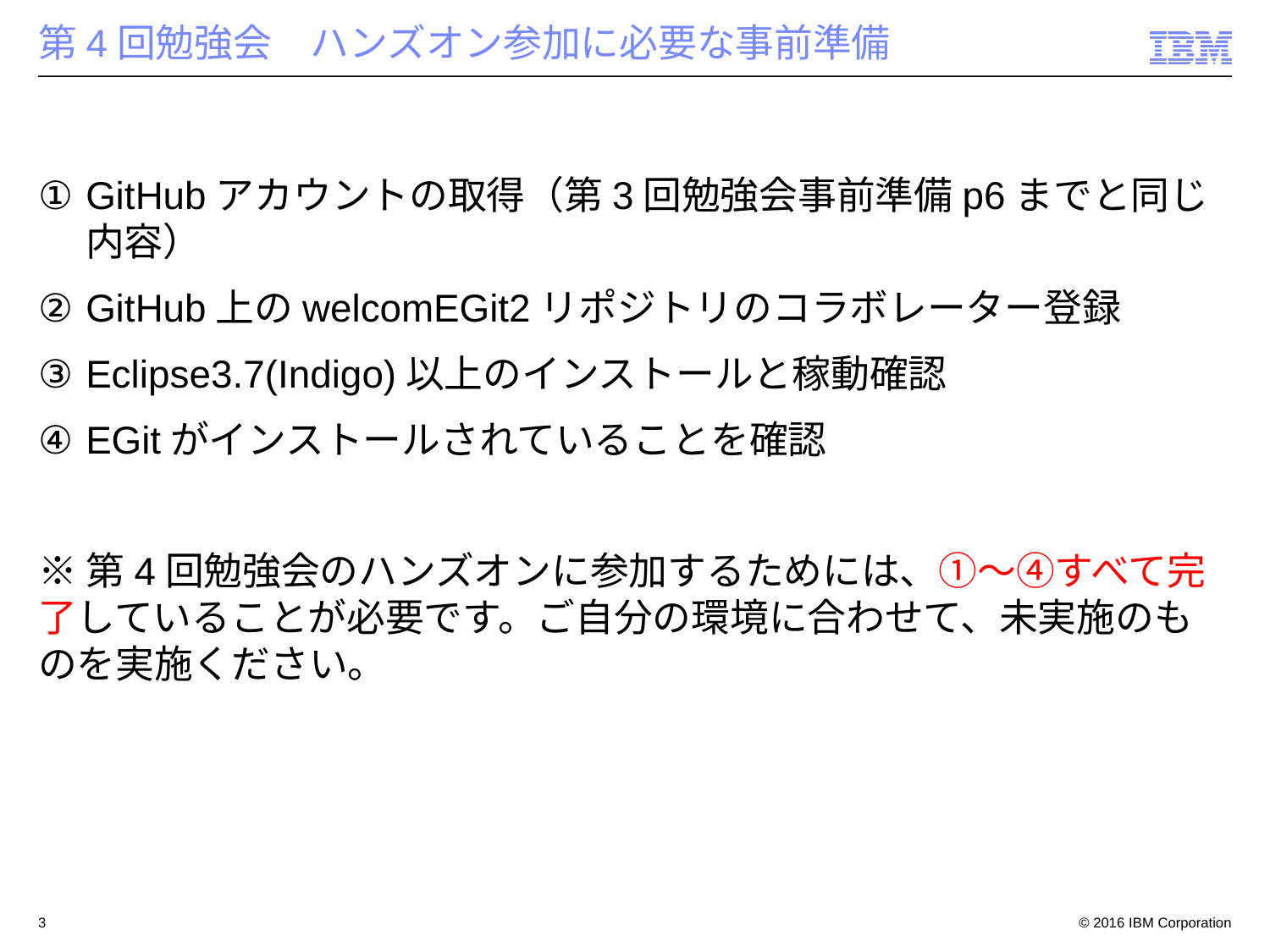

# 第4回勉強会　ハンズオン参加に必要な事前準備

GitHubアカウントの取得（第3回勉強会事前準備p6までと同じ内容）
GitHub上のwelcomEGit2リポジトリのコラボレーター登録
Eclipse3.7(Indigo)以上のインストールと稼動確認
EGitがインストールされていることを確認

※第4回勉強会のハンズオンに参加するためには、①～④すべて完了していることが必要です。ご自分の環境に合わせて、未実施のものを実施ください。
3